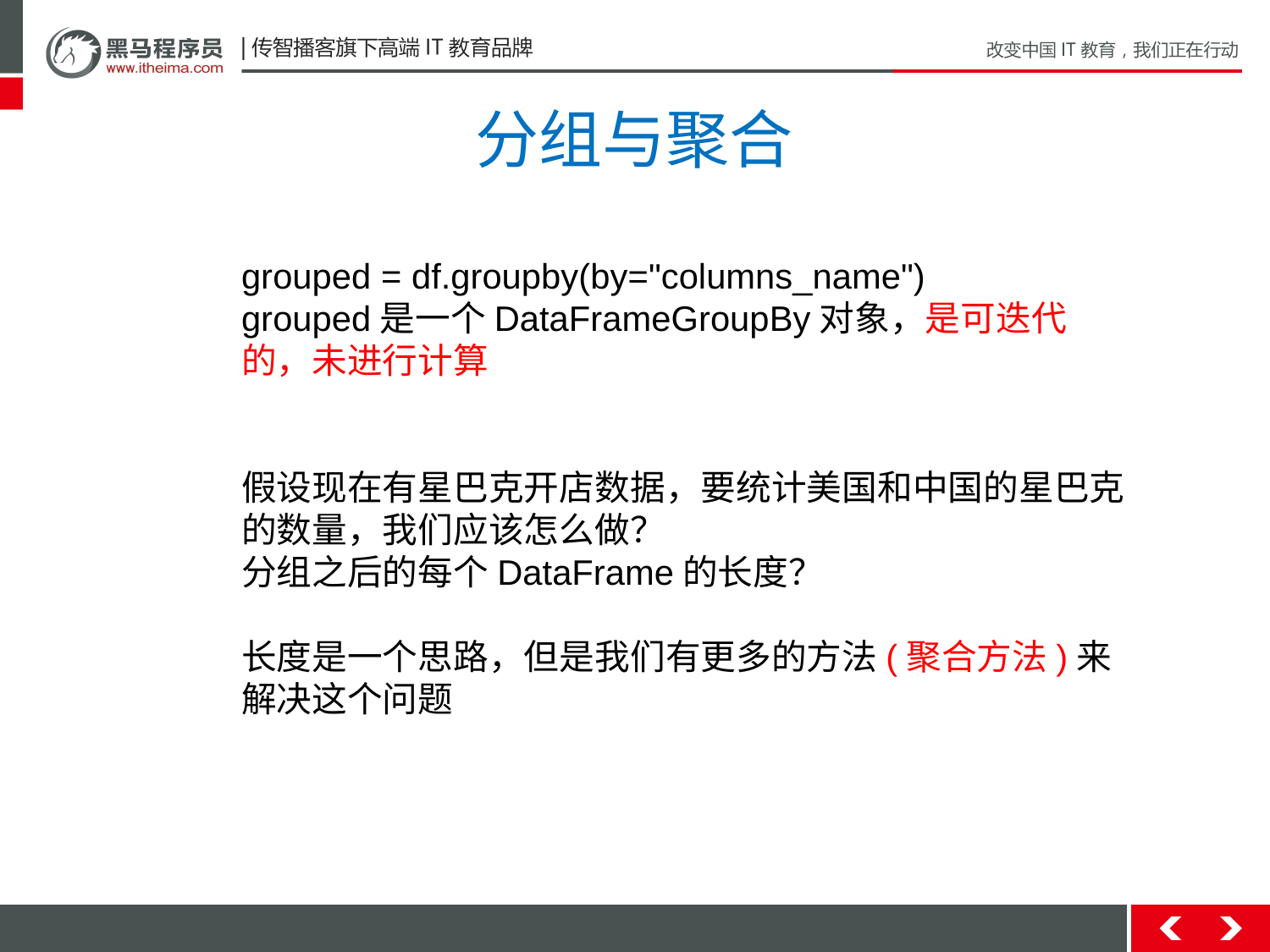

# 分组与聚合
grouped = df.groupby(by="columns_name")
grouped是一个DataFrameGroupBy对象，是可迭代的，未进行计算

假设现在有星巴克开店数据，要统计美国和中国的星巴克的数量，我们应该怎么做？
分组之后的每个DataFrame的长度？

长度是一个思路，但是我们有更多的方法(聚合方法)来解决这个问题